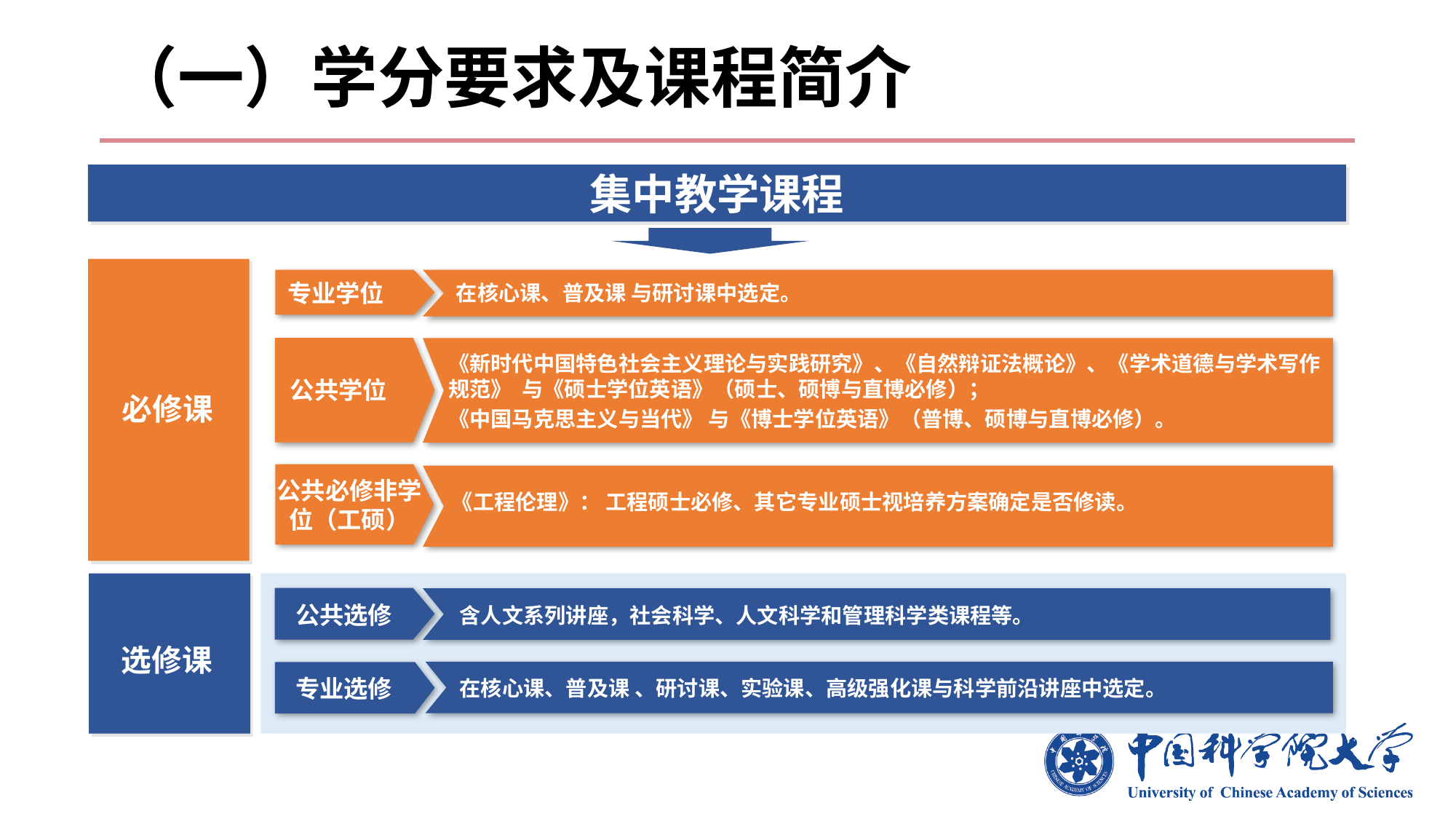

# （一）学分要求及课程简介

集中教学课程

专业学位
在核心课、普及课 与研讨课中选定。

《新时代中国特色社会主义理论与实践研究》、《自然辩证法概论》、《学术道德与学术写作规范》  与《硕士学位英语》（硕士、硕博与直博必修）；
《中国马克思主义与当代》 与《博士学位英语》（普博、硕博与直博必修）。
公共学位
必修课

公共必修非学位（工硕）

《工程伦理》： 工程硕士必修、其它专业硕士视培养方案确定是否修读。

公共选修
含人文系列讲座，社会科学、人文科学和管理科学类课程等。
选修课

专业选修
在核心课、普及课 、研讨课、实验课、高级强化课与科学前沿讲座中选定。